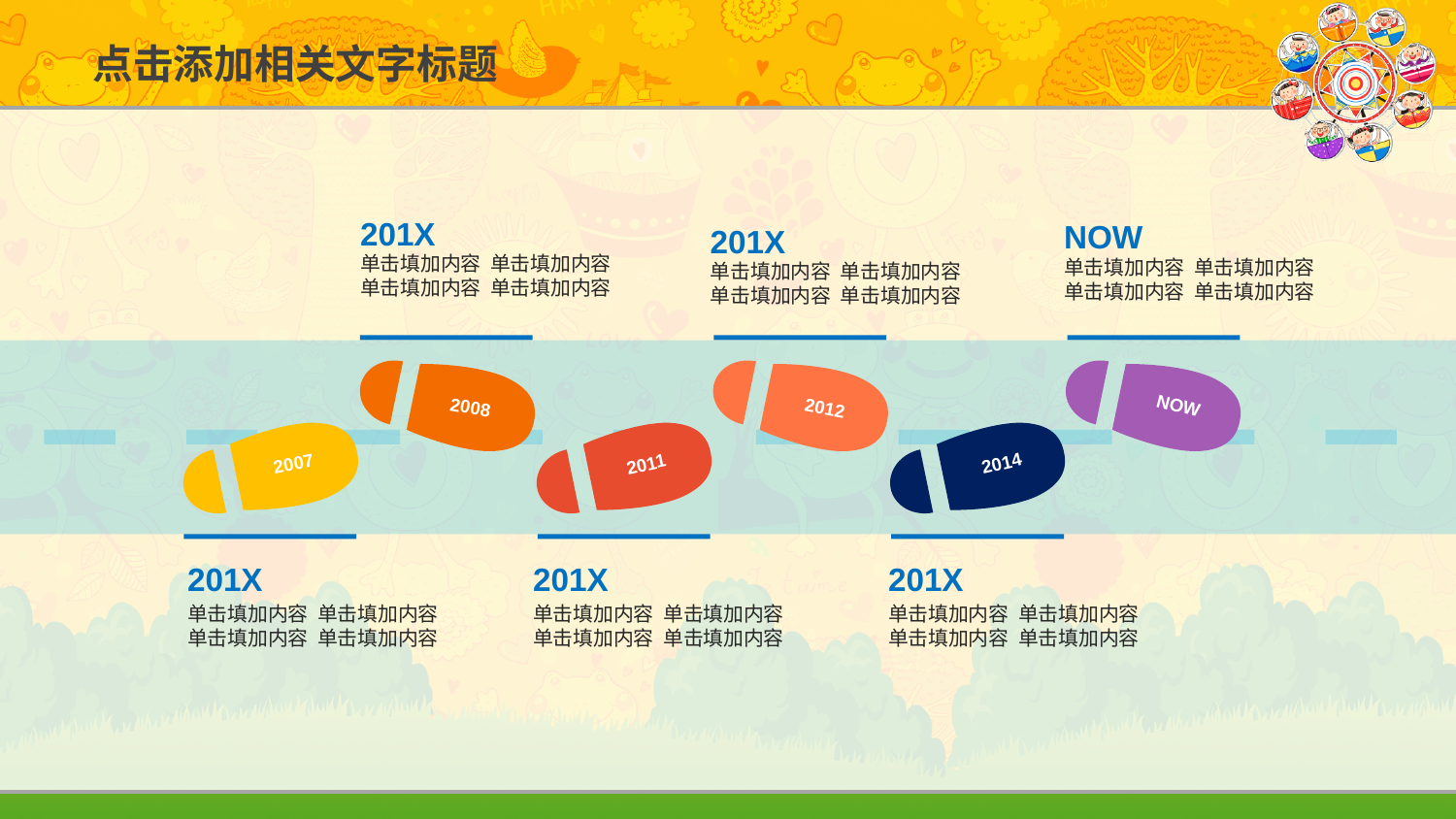

201X
NOW
201X
单击填加内容  单击填加内容
单击填加内容  单击填加内容
单击填加内容  单击填加内容
单击填加内容  单击填加内容
单击填加内容  单击填加内容
单击填加内容  单击填加内容

NOW
2008
2012

2014
2007
2011

201X
201X
201X
单击填加内容  单击填加内容
单击填加内容  单击填加内容
单击填加内容  单击填加内容
单击填加内容  单击填加内容
单击填加内容  单击填加内容
单击填加内容  单击填加内容